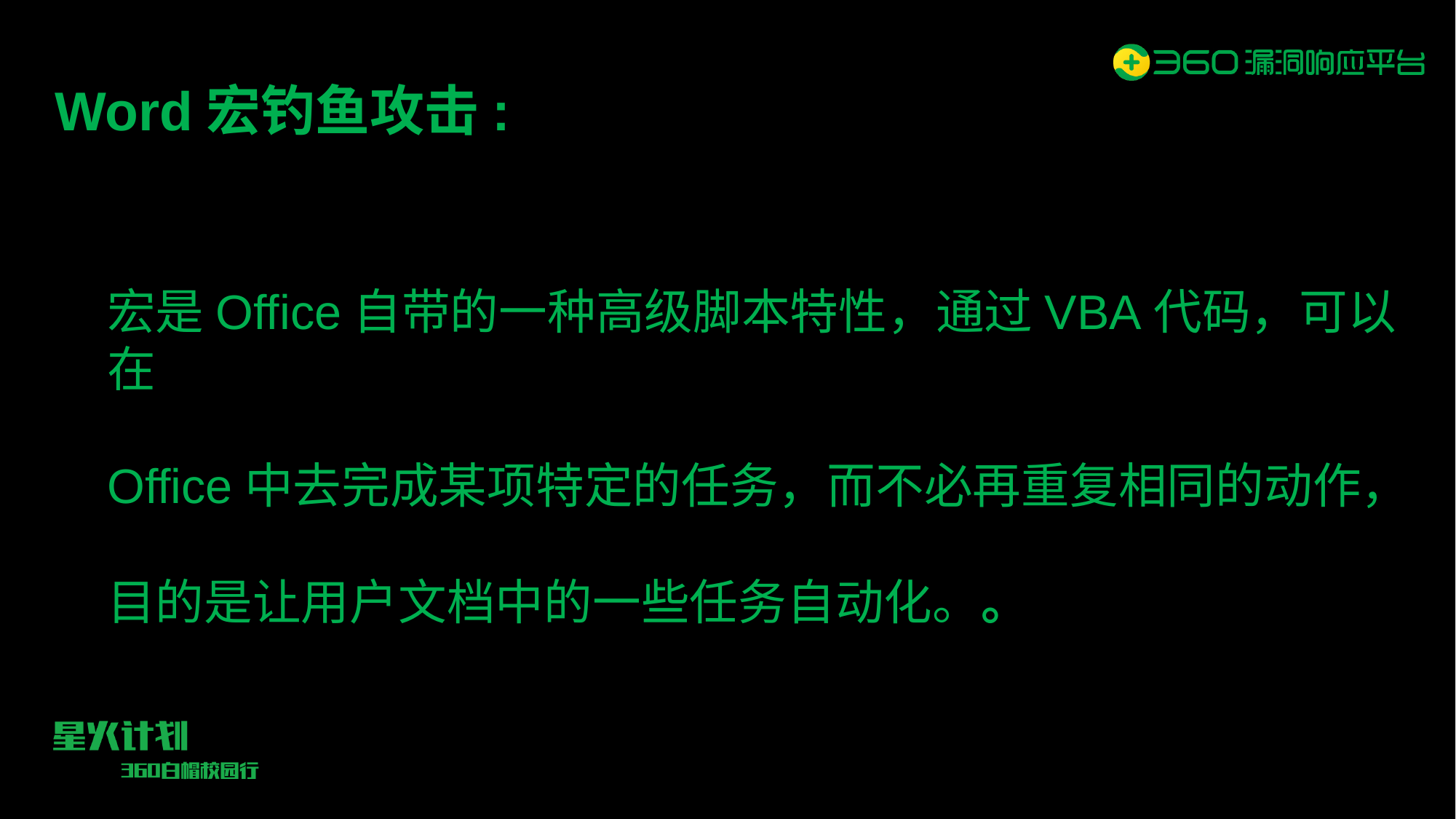

Word宏钓鱼攻击:

宏是Office自带的一种高级脚本特性，通过VBA代码，可以在

Office中去完成某项特定的任务，而不必再重复相同的动作，

目的是让用户文档中的一些任务自动化。。